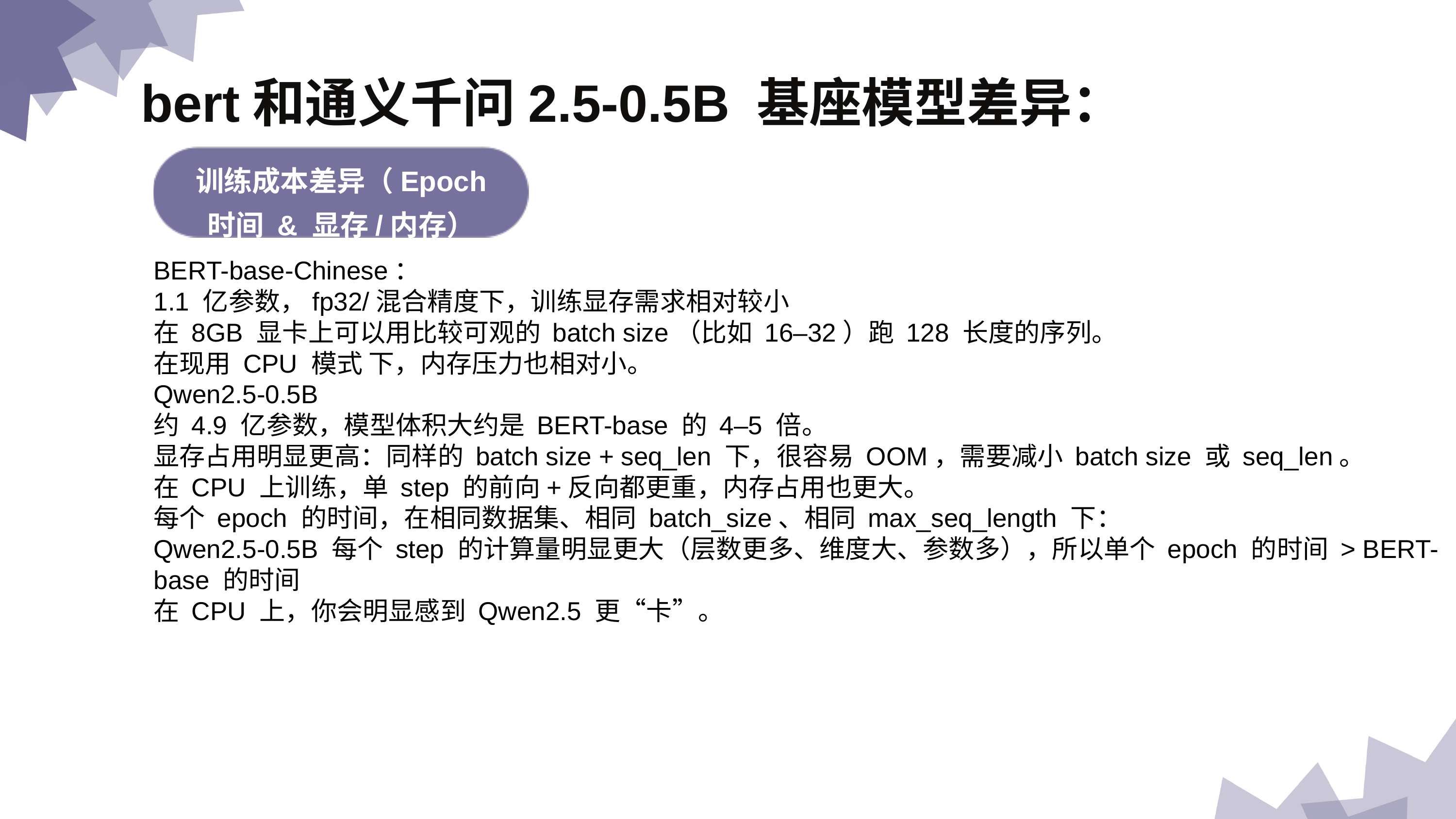

bert和通义千问2.5-0.5B 基座模型差异：

训练成本差异（Epoch 时间 & 显存/内存）
不足之处
BERT-base-Chinese：
1.1 亿参数，fp32/混合精度下，训练显存需求相对较小
在 8GB 显卡上可以用比较可观的 batch size（比如 16–32）跑 128 长度的序列。
在现用 CPU 模式 下，内存压力也相对小。
Qwen2.5-0.5B
约 4.9 亿参数，模型体积大约是 BERT-base 的 4–5 倍。
显存占用明显更高：同样的 batch size + seq_len 下，很容易 OOM，需要减小 batch size 或 seq_len。
在 CPU 上训练，单 step 的前向+反向都更重，内存占用也更大。
每个 epoch 的时间，在相同数据集、相同 batch_size、相同 max_seq_length 下：
Qwen2.5-0.5B 每个 step 的计算量明显更大（层数更多、维度大、参数多），所以单个 epoch 的时间 > BERT-base 的时间
在 CPU 上，你会明显感到 Qwen2.5 更“卡”。